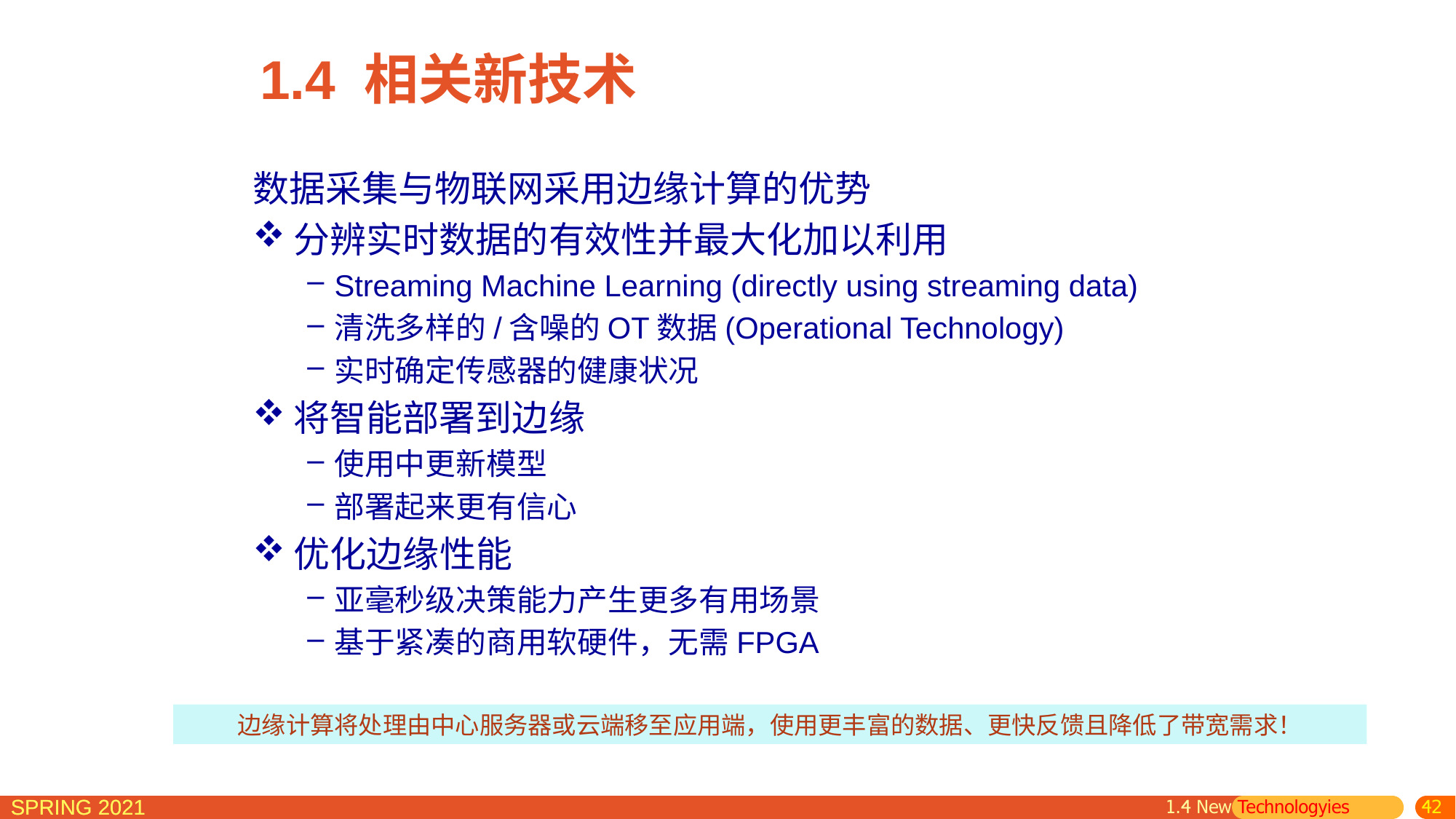

1.4 相关新技术
数据采集与物联网采用边缘计算的优势
分辨实时数据的有效性并最大化加以利用
Streaming Machine Learning (directly using streaming data)
清洗多样的/含噪的OT数据(Operational Technology)
实时确定传感器的健康状况
将智能部署到边缘
使用中更新模型
部署起来更有信心
优化边缘性能
亚毫秒级决策能力产生更多有用场景
基于紧凑的商用软硬件，无需FPGA
边缘计算将处理由中心服务器或云端移至应用端，使用更丰富的数据、更快反馈且降低了带宽需求！
1.4 New Technologyies
42